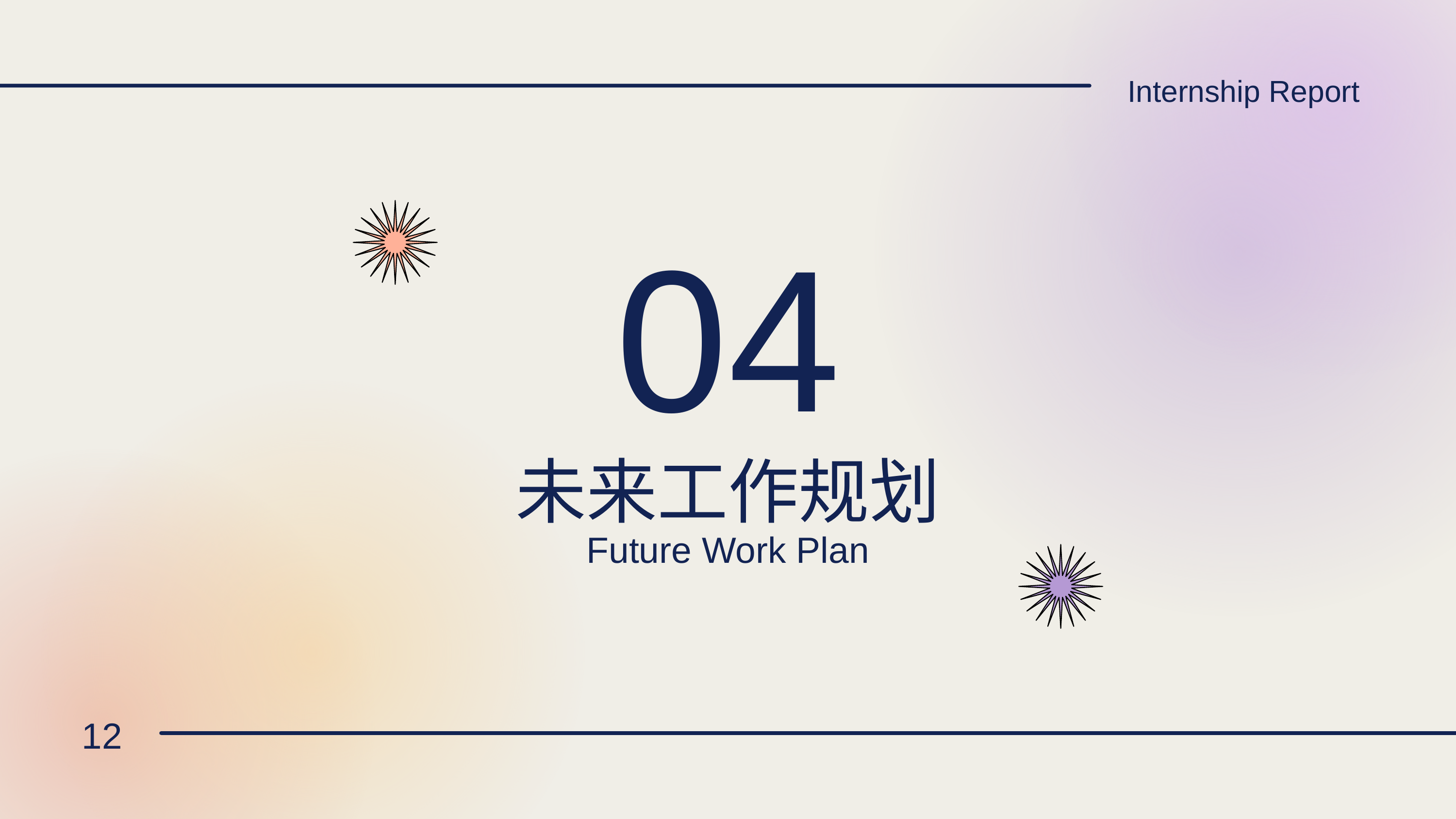

Internship Report

04

未来工作规划
Future Work Plan

12